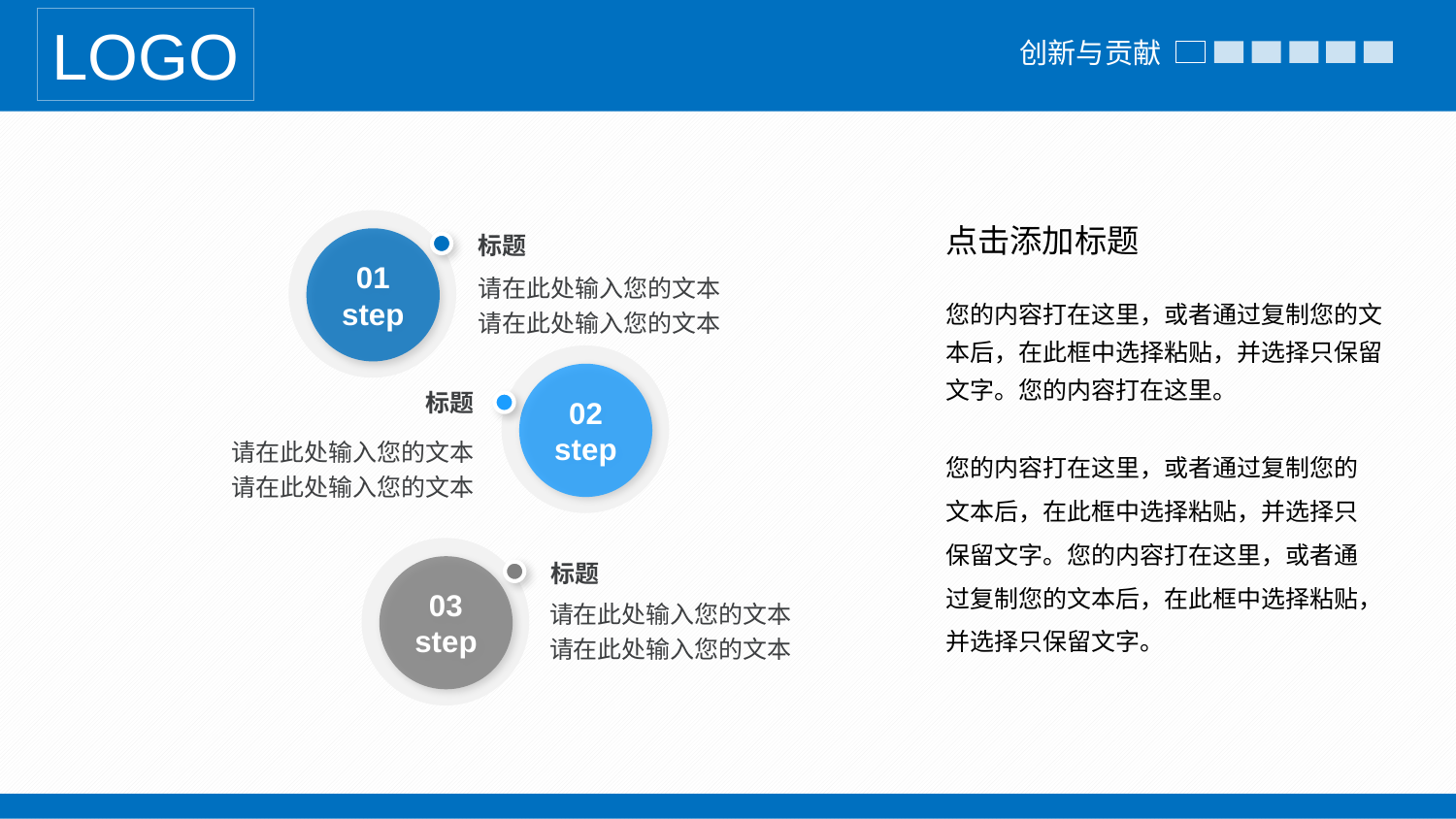

LOGO
创新与贡献

点击添加标题
标题
01
step

请在此处输入您的文本
请在此处输入您的文本
您的内容打在这里，或者通过复制您的文本后，在此框中选择粘贴，并选择只保留文字。您的内容打在这里。

02
step
标题

请在此处输入您的文本
请在此处输入您的文本
您的内容打在这里，或者通过复制您的文本后，在此框中选择粘贴，并选择只保留文字。您的内容打在这里，或者通过复制您的文本后，在此框中选择粘贴，并选择只保留文字。

标题
03
step

请在此处输入您的文本
请在此处输入您的文本